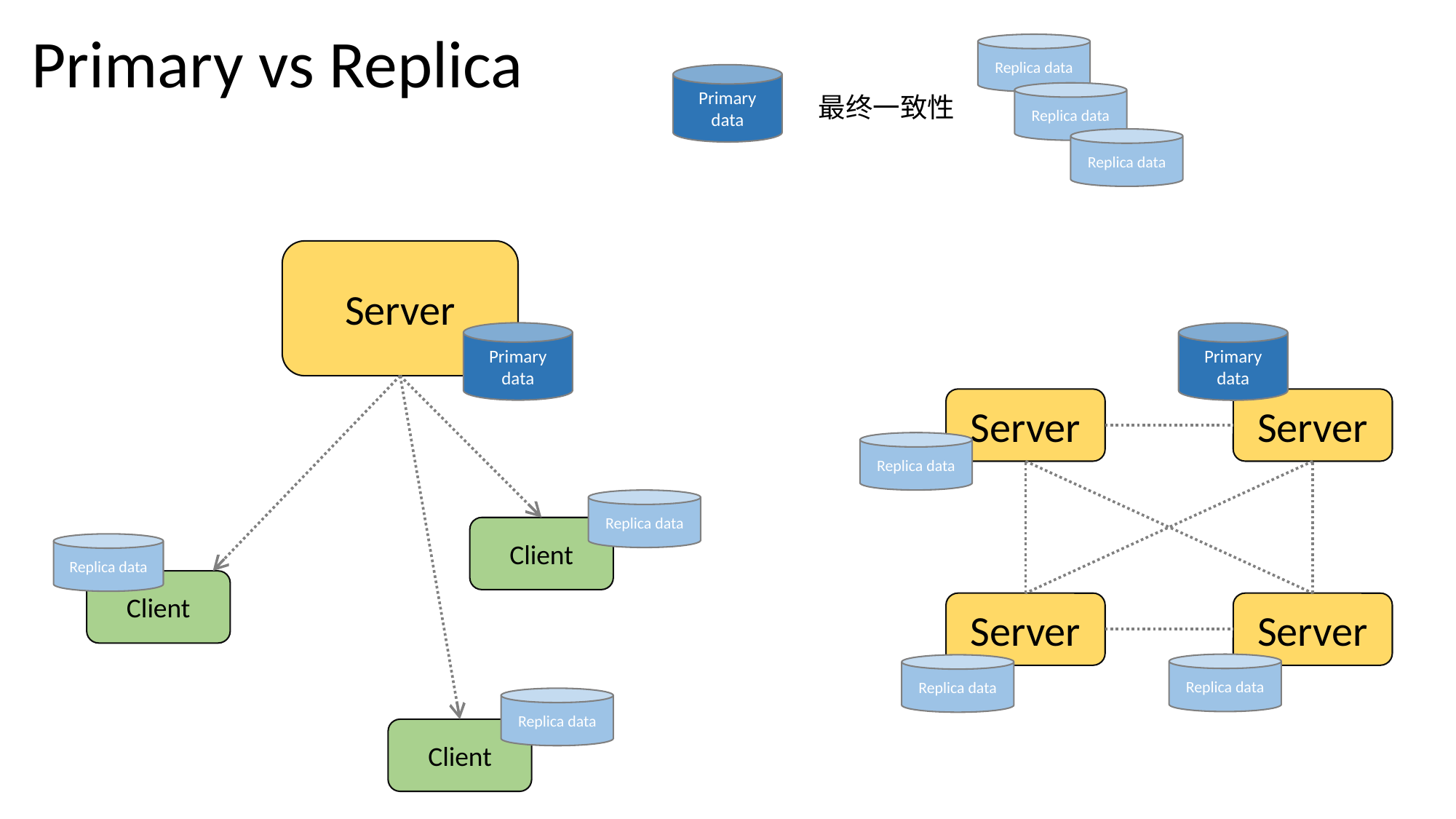

# Primary vs Replica
Replica data
Primary data
Replica data
最终一致性
Replica data
Server
Primary data
Primary data
Server
Server
Replica data
Replica data
Replica data
Replica data
Replica data
Replica data
Client
Client
Server
Server
Client